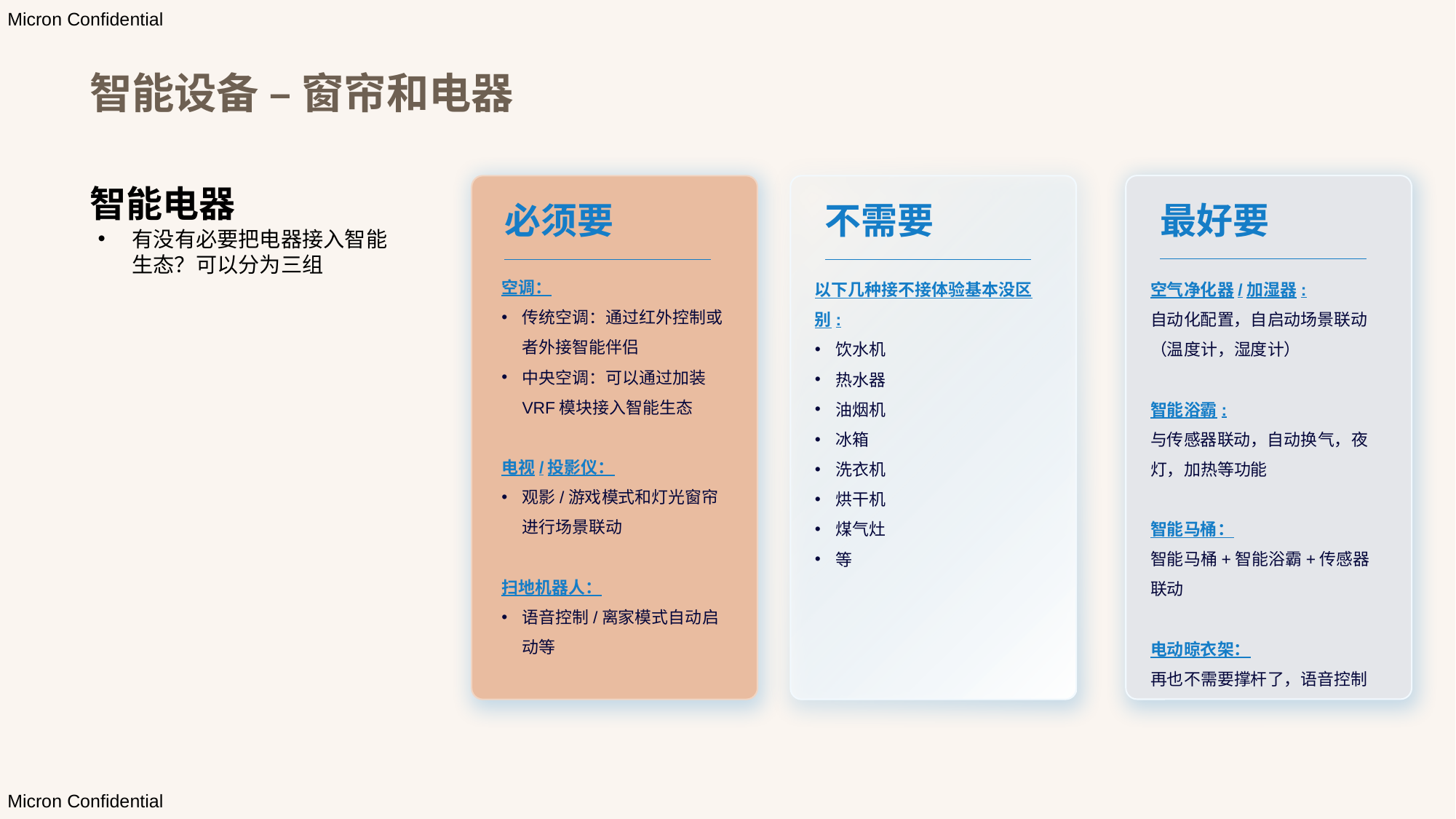

# 智能设备 – 窗帘和电器
智能电器

最好要
不需要
必须要
有没有必要把电器接入智能生态？可以分为三组
空调：
传统空调：通过红外控制或者外接智能伴侣
中央空调：可以通过加装VRF模块接入智能生态

电视/投影仪：
观影/游戏模式和灯光窗帘进行场景联动

扫地机器人：
语音控制/离家模式自动启动等
空气净化器/加湿器:
自动化配置，自启动场景联动（温度计，湿度计）

智能浴霸:
与传感器联动，自动换气，夜灯，加热等功能

智能马桶：
智能马桶+智能浴霸+传感器联动

电动晾衣架：
再也不需要撑杆了，语音控制
以下几种接不接体验基本没区别:
饮水机
热水器
油烟机
冰箱
洗衣机
烘干机
煤气灶
等